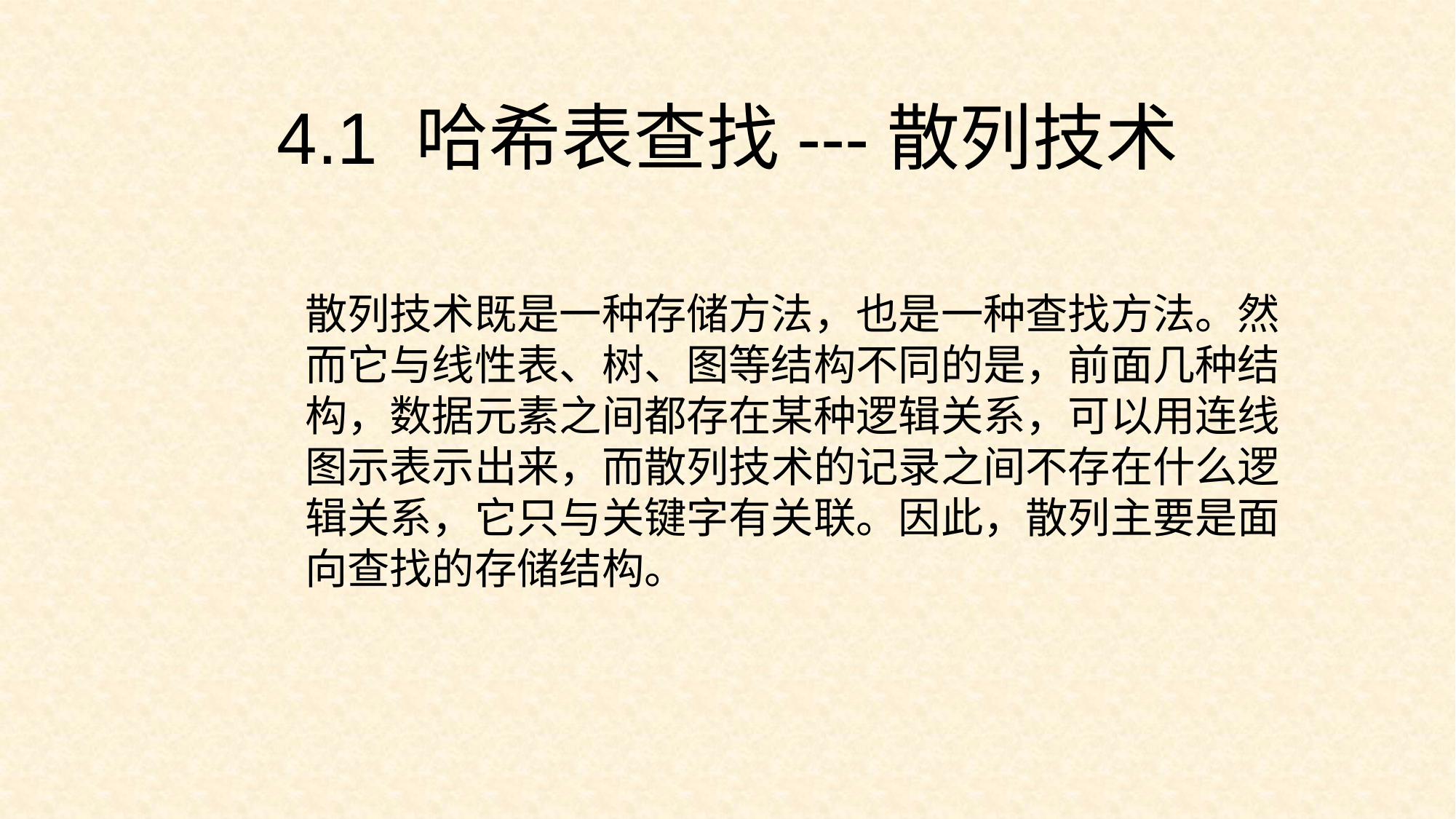

4.1 哈希表查找---散列技术
散列技术既是一种存储方法，也是一种查找方法。然而它与线性表、树、图等结构不同的是，前面几种结构，数据元素之间都存在某种逻辑关系，可以用连线图示表示出来，而散列技术的记录之间不存在什么逻辑关系，它只与关键字有关联。因此，散列主要是面向查找的存储结构。